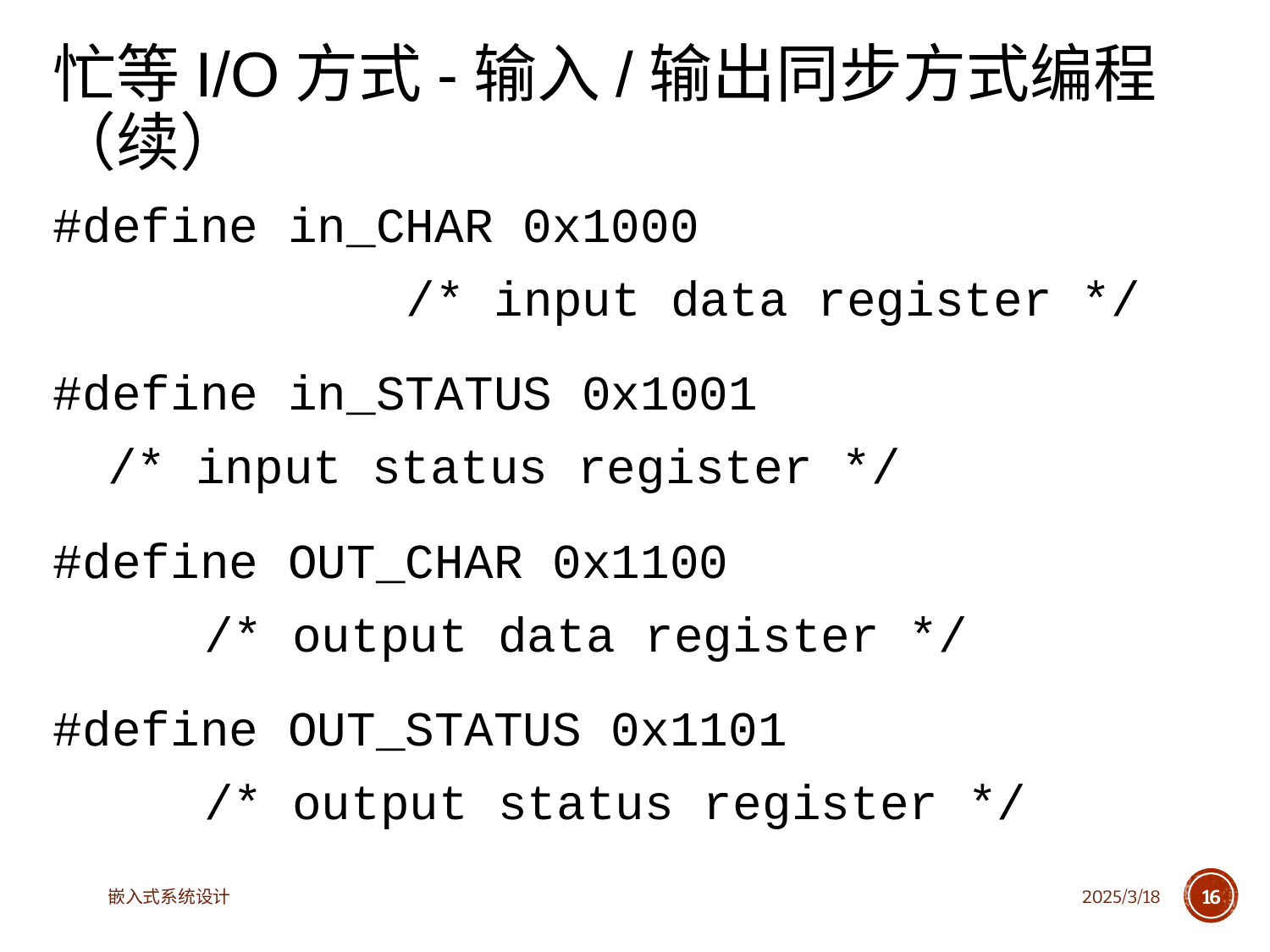

# 忙等I/O方式-输入/输出同步方式编程（续）
#define in_CHAR 0x1000
            /* input data register */
#define in_STATUS 0x1001
			 /* input status register */
#define OUT_CHAR 0x1100
 			/* output data register */
#define OUT_STATUS 0x1101
 			/* output status register */

嵌入式系统设计
2025/3/18
16